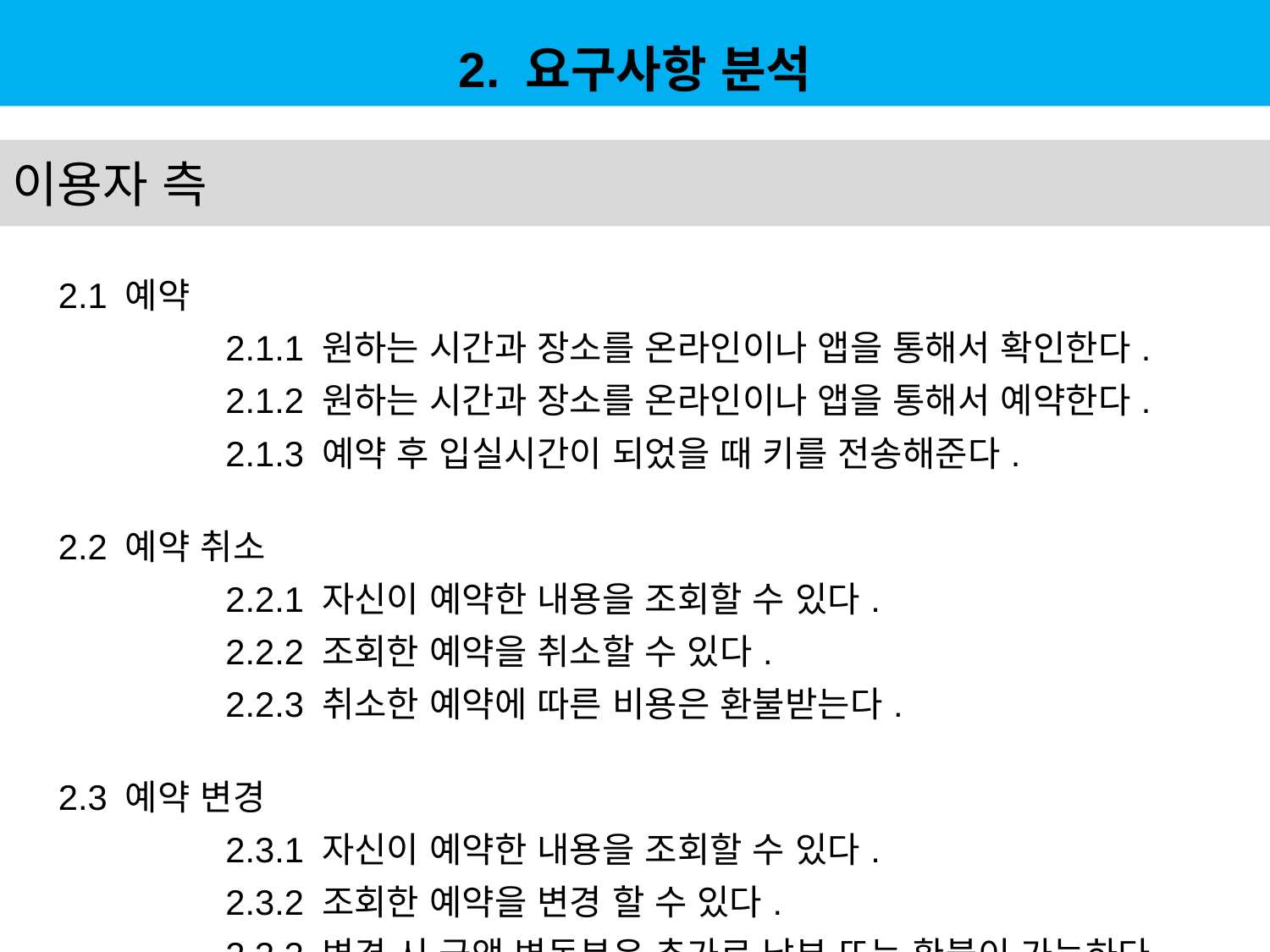

2. 요구사항 분석
이용자 측
| 2.1 예약 |  |  |  |  |  |  |
| --- | --- | --- | --- | --- | --- | --- |
|  | 2.1.1 원하는 시간과 장소를 온라인이나 앱을 통해서 확인한다. |  |  |  |  |  |
|  | 2.1.2 원하는 시간과 장소를 온라인이나 앱을 통해서 예약한다. |  |  |  |  |  |
|  | 2.1.3 예약 후 입실시간이 되었을 때 키를 전송해준다. |  |  |  |  |  |
|  |  |  |  |  |  |  |
| 2.2 예약 취소 |  |  |  |  |  |  |
|  | 2.2.1 자신이 예약한 내용을 조회할 수 있다. |  |  |  |  |  |
|  | 2.2.2 조회한 예약을 취소할 수 있다. |  |  |  |  |  |
|  | 2.2.3 취소한 예약에 따른 비용은 환불받는다. |  |  |  |  |  |
|  |  |  |  |  |  |  |
| 2.3 예약 변경 |  |  |  |  |  |  |
|  | 2.3.1 자신이 예약한 내용을 조회할 수 있다. |  |  |  |  |  |
|  | 2.3.2 조회한 예약을 변경 할 수 있다. |  |  |  |  |  |
|  | 2.3.3 변경 시 금액 변동분은 추가로 납부 또는 환불이 가능하다. |  |  |  |  |  |